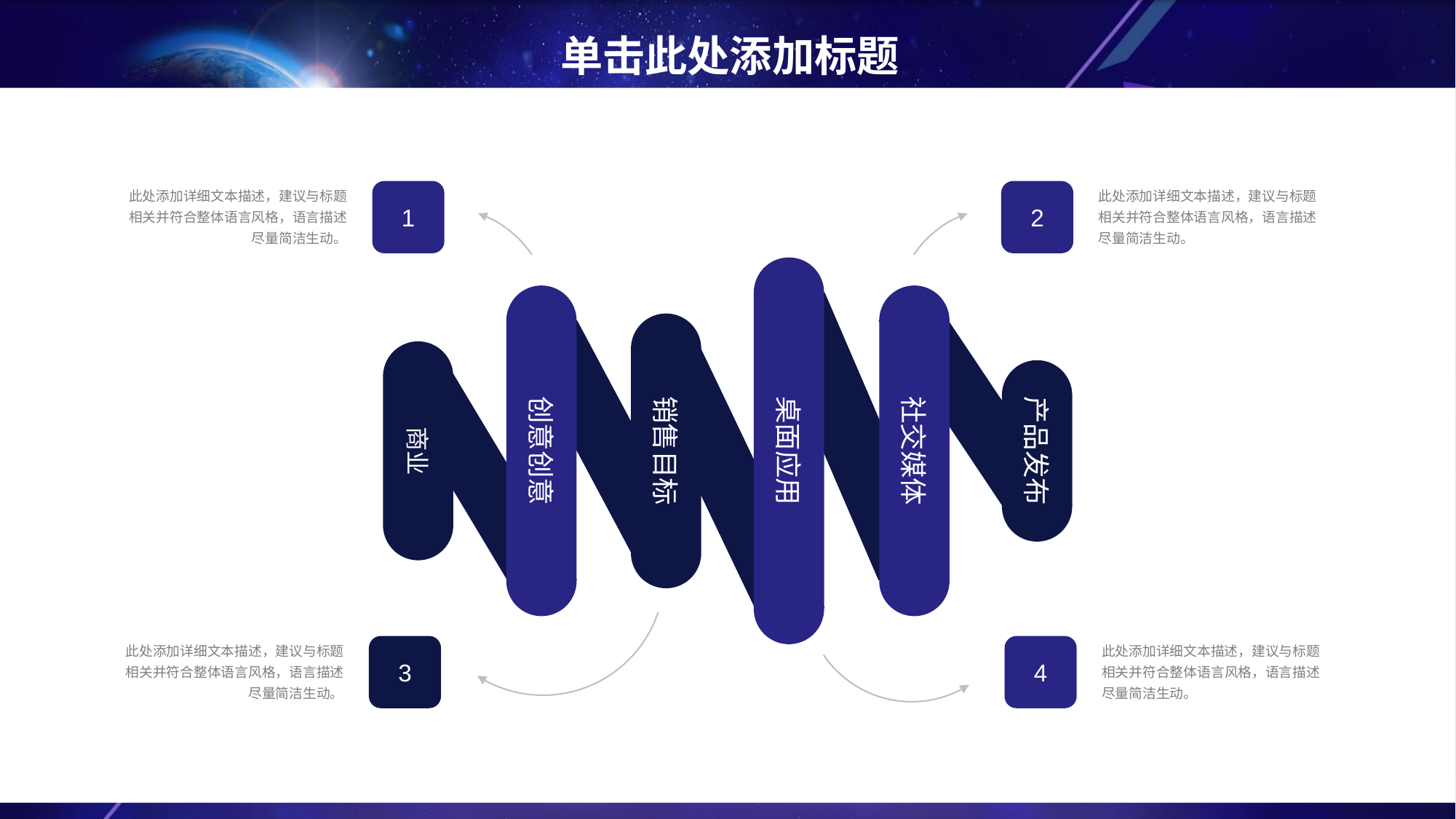

# 单击此处添加标题
1
2
此处添加详细文本描述，建议与标题相关并符合整体语言风格，语言描述尽量简洁生动。
此处添加详细文本描述，建议与标题相关并符合整体语言风格，语言描述尽量简洁生动。

商业
创意创意
销售目标
产品发布
桌面应用
社交媒体

3
4
此处添加详细文本描述，建议与标题相关并符合整体语言风格，语言描述尽量简洁生动。
此处添加详细文本描述，建议与标题相关并符合整体语言风格，语言描述尽量简洁生动。